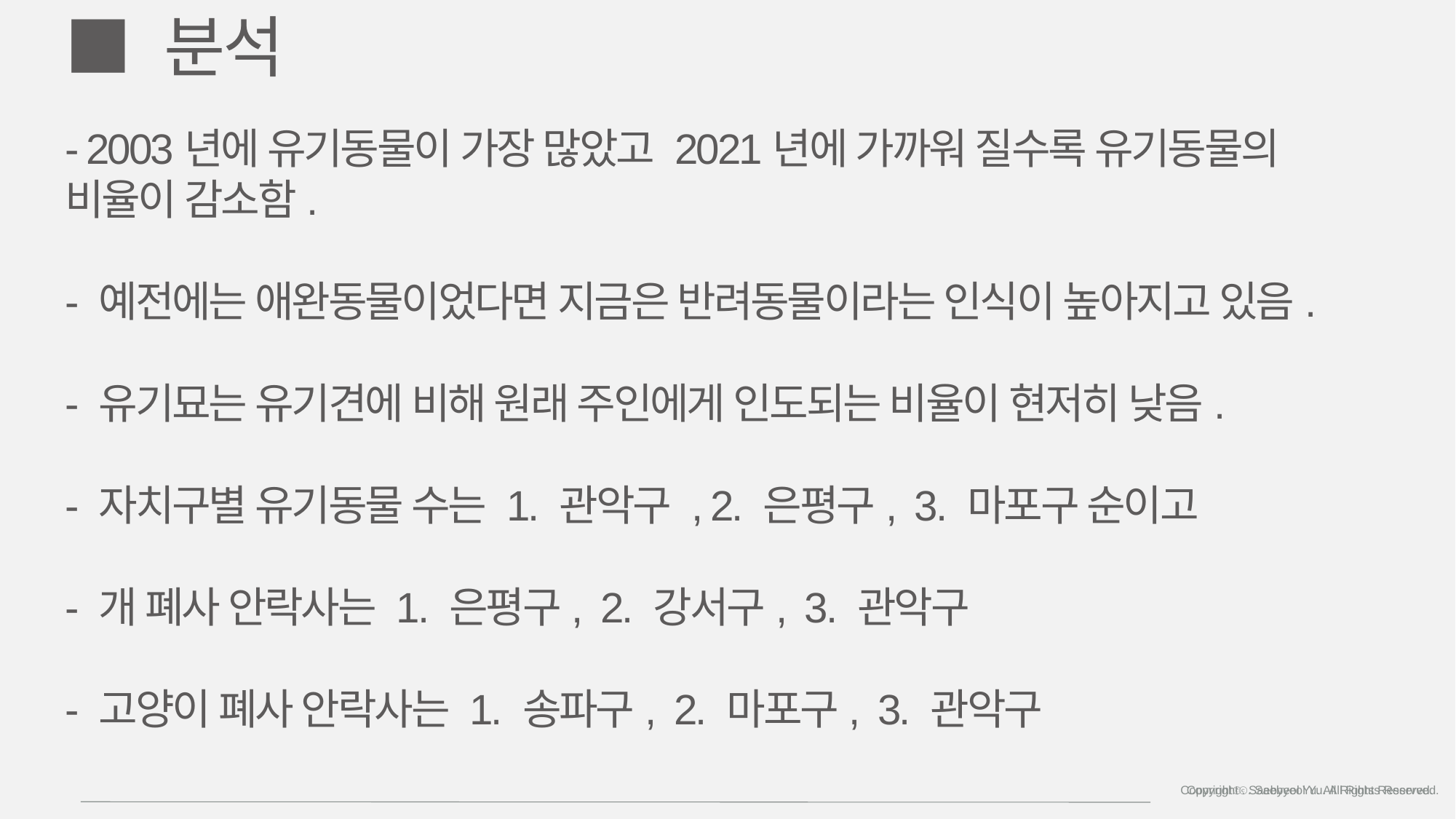

■ 분석

- 2003년에 유기동물이 가장 많았고 2021년에 가까워 질수록 유기동물의 비율이 감소함.

- 예전에는 애완동물이었다면 지금은 반려동물이라는 인식이 높아지고 있음.

- 유기묘는 유기견에 비해 원래 주인에게 인도되는 비율이 현저히 낮음.

- 자치구별 유기동물 수는 1. 관악구 , 2. 은평구,  3. 마포구 순이고

- 개 폐사 안락사는 1. 은평구,  2. 강서구,  3. 관악구

- 고양이 폐사 안락사는 1. 송파구,  2. 마포구,  3. 관악구

Copyrightⓒ. Saebyeol Yu. All Rights Reserved.